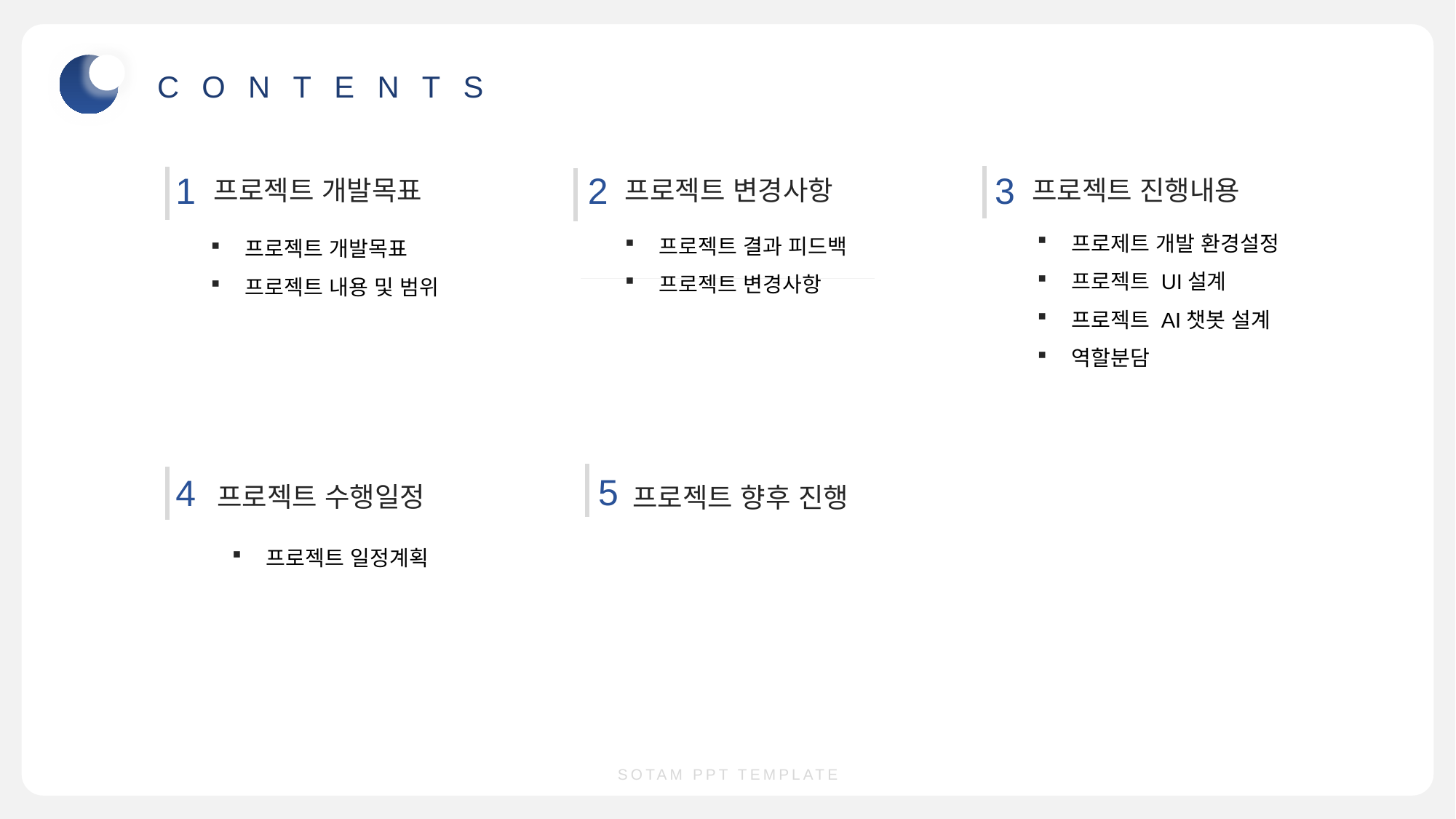

CONTENTS
 1
 2
 3
프로젝트 개발목표
프로젝트 변경사항
프로젝트 진행내용
프로제트 개발 환경설정
프로젝트 UI설계
프로젝트 AI챗봇 설계
역할분담
프로젝트 결과 피드백
프로젝트 변경사항

프로젝트 개발목표
프로젝트 내용 및 범위
 5
 4
프로젝트 수행일정
프로젝트 향후 진행
프로젝트 일정계획
SOTAM PPT TEMPLATE